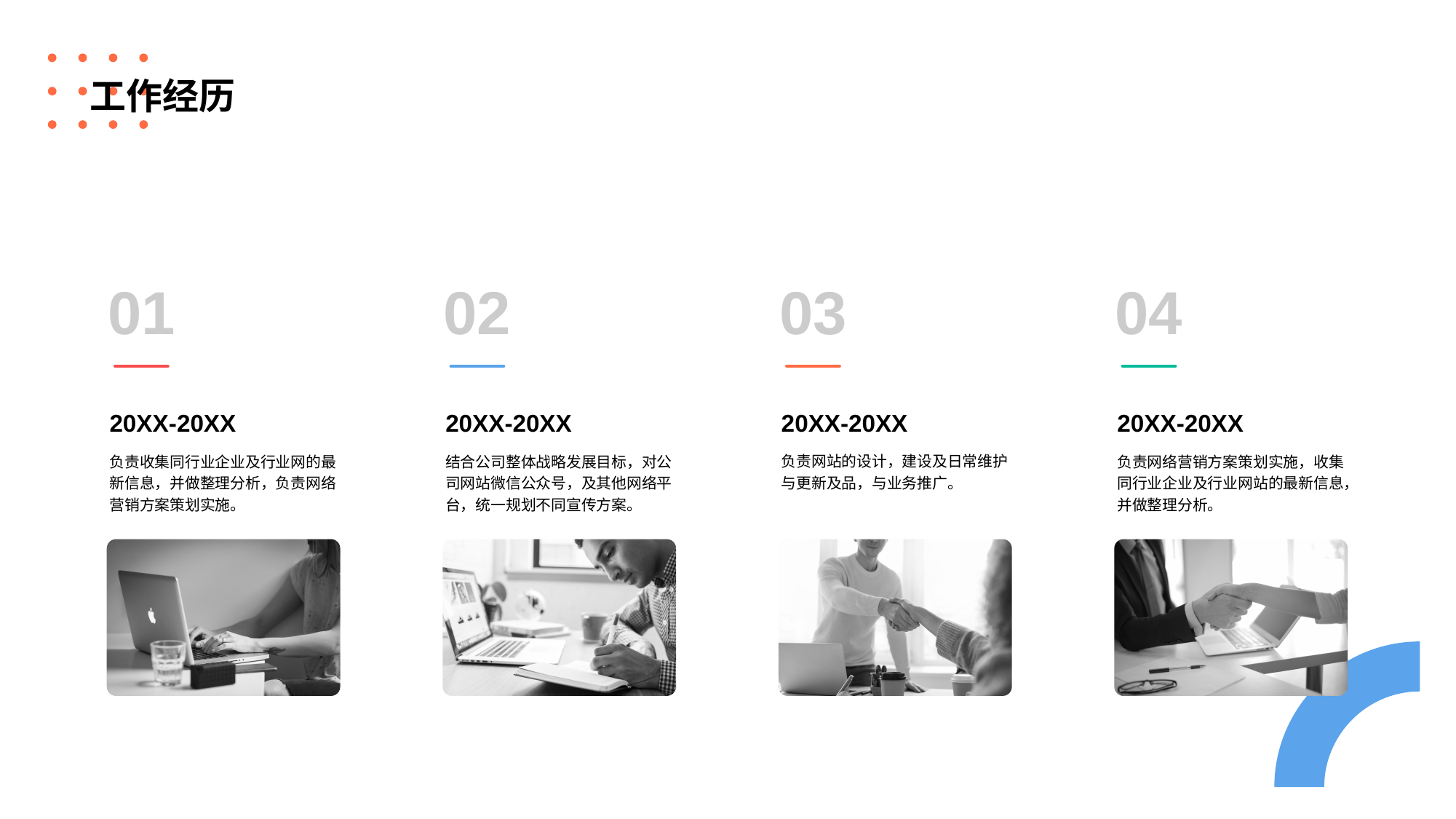

# 工作经历
01
02
03
04
20XX-20XX
20XX-20XX
20XX-20XX
20XX-20XX
负责收集同行业企业及行业网的最新信息，并做整理分析，负责网络营销方案策划实施。
结合公司整体战略发展目标，对公司网站微信公众号，及其他网络平台，统一规划不同宣传方案。
负责网站的设计，建设及日常维护与更新及品，与业务推广。
负责网络营销方案策划实施，收集同行业企业及行业网站的最新信息，并做整理分析。